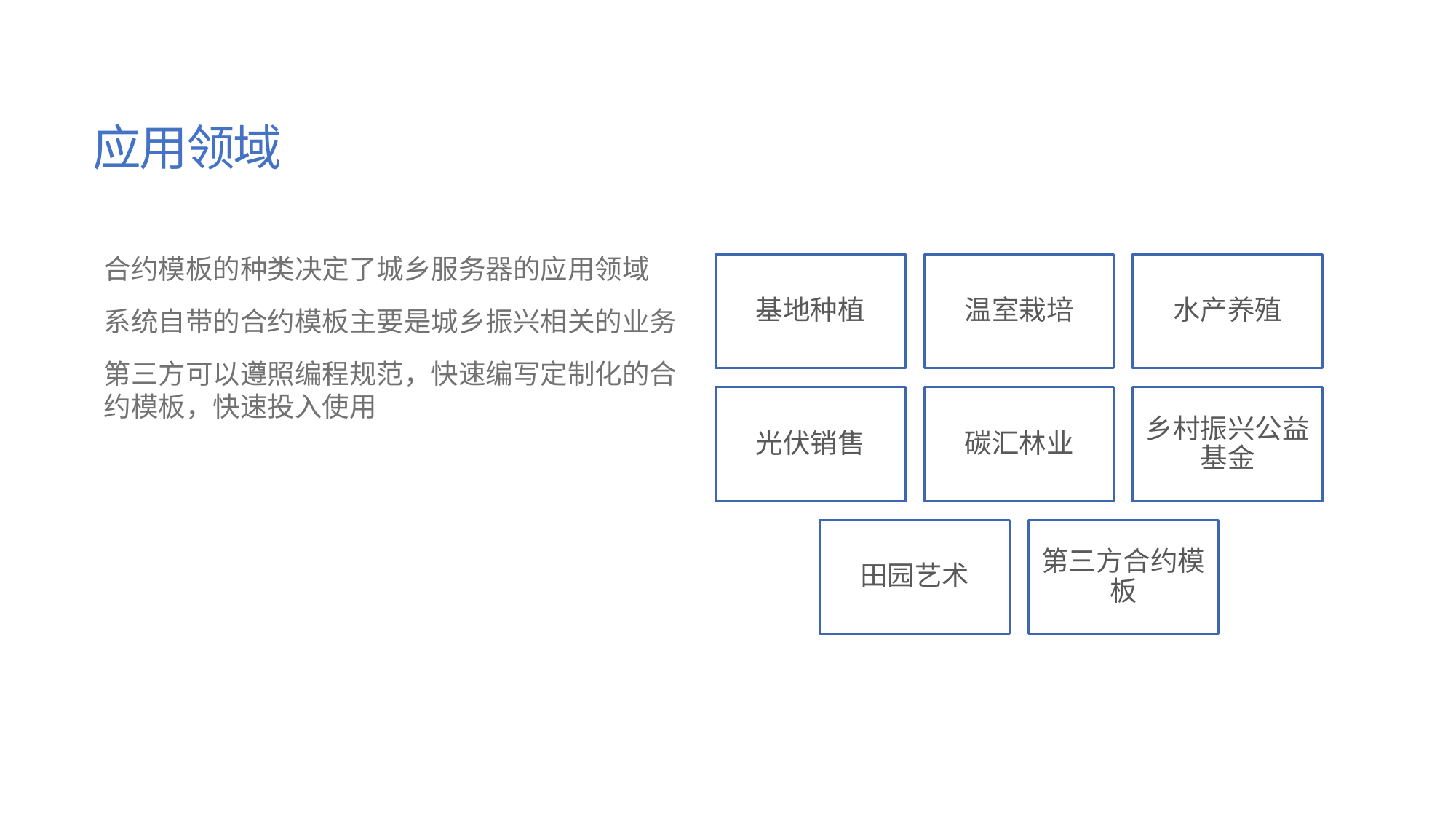

# 应用领域
合约模板的种类决定了城乡服务器的应用领域
系统自带的合约模板主要是城乡振兴相关的业务
第三方可以遵照编程规范，快速编写定制化的合约模板，快速投入使用
基地种植
温室栽培
水产养殖
光伏销售
碳汇林业
乡村振兴公益基金
田园艺术
第三方合约模板